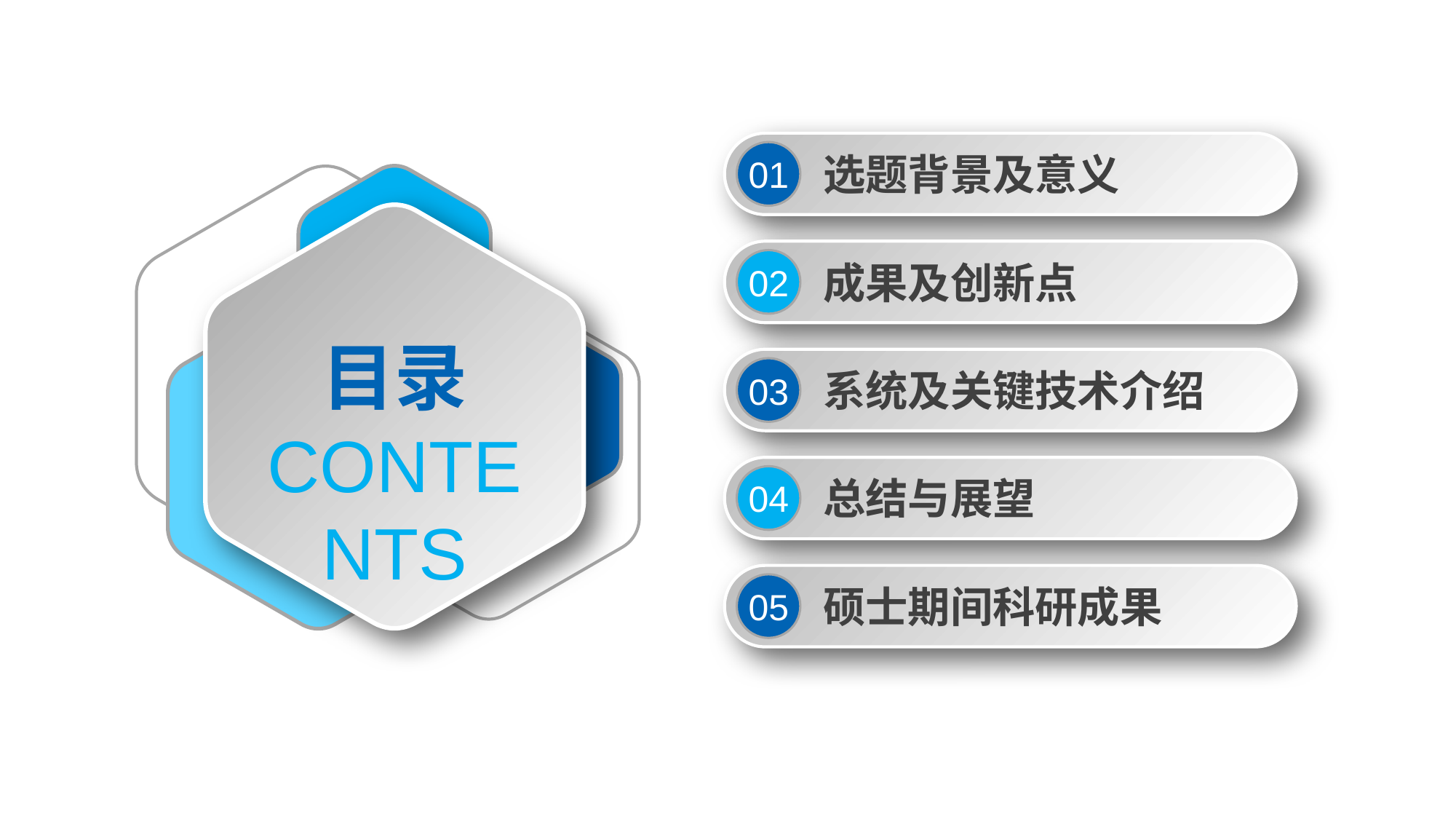

01
选题背景及意义

02
成果及创新点

目录

03
系统及关键技术介绍
CONTENTS

04
总结与展望

05
硕士期间科研成果